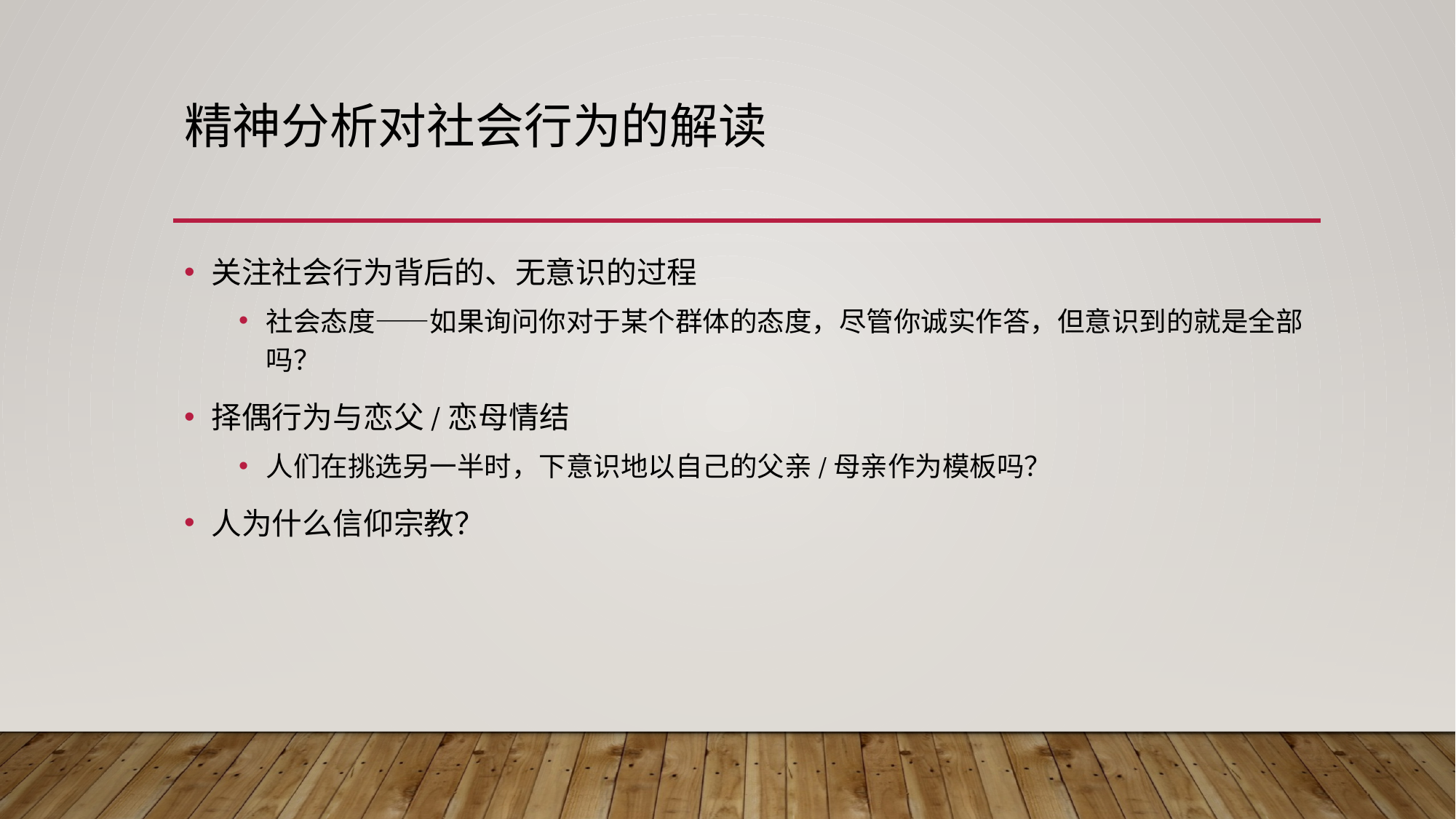

# 精神分析对社会行为的解读
关注社会行为背后的、无意识的过程
社会态度——如果询问你对于某个群体的态度，尽管你诚实作答，但意识到的就是全部吗？
择偶行为与恋父/恋母情结
人们在挑选另一半时，下意识地以自己的父亲/母亲作为模板吗？
人为什么信仰宗教？